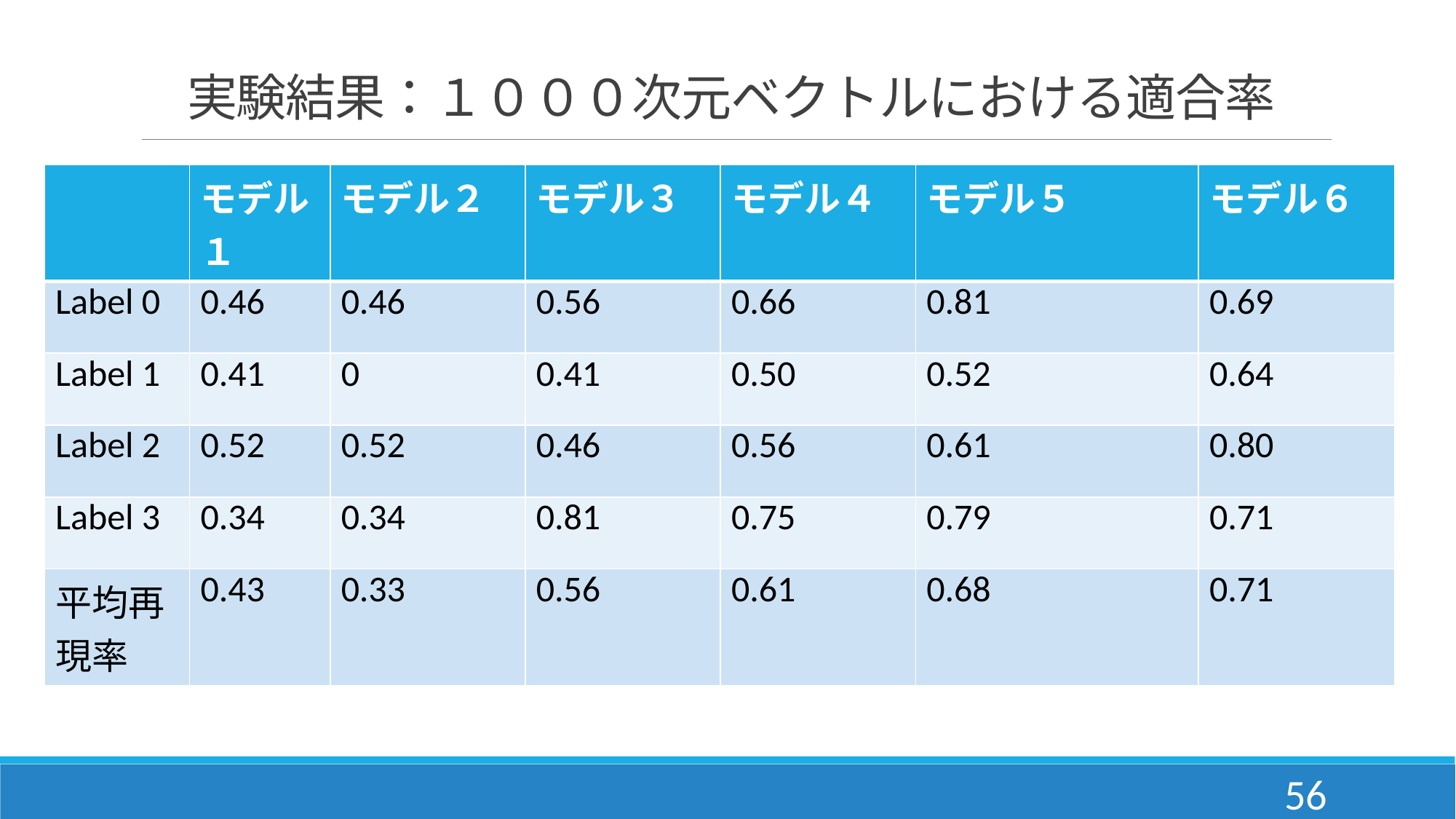

# 実験結果：１０００次元ベクトルにおける適合率
|  | モデル１ | モデル２ | モデル３ | モデル４ | モデル５ | モデル６ |
| --- | --- | --- | --- | --- | --- | --- |
| Label 0 | 0.46 | 0.46 | 0.56 | 0.66 | 0.81 | 0.69 |
| Label 1 | 0.41 | 0 | 0.41 | 0.50 | 0.52 | 0.64 |
| Label 2 | 0.52 | 0.52 | 0.46 | 0.56 | 0.61 | 0.80 |
| Label 3 | 0.34 | 0.34 | 0.81 | 0.75 | 0.79 | 0.71 |
| 平均再現率 | 0.43 | 0.33 | 0.56 | 0.61 | 0.68 | 0.71 |
56